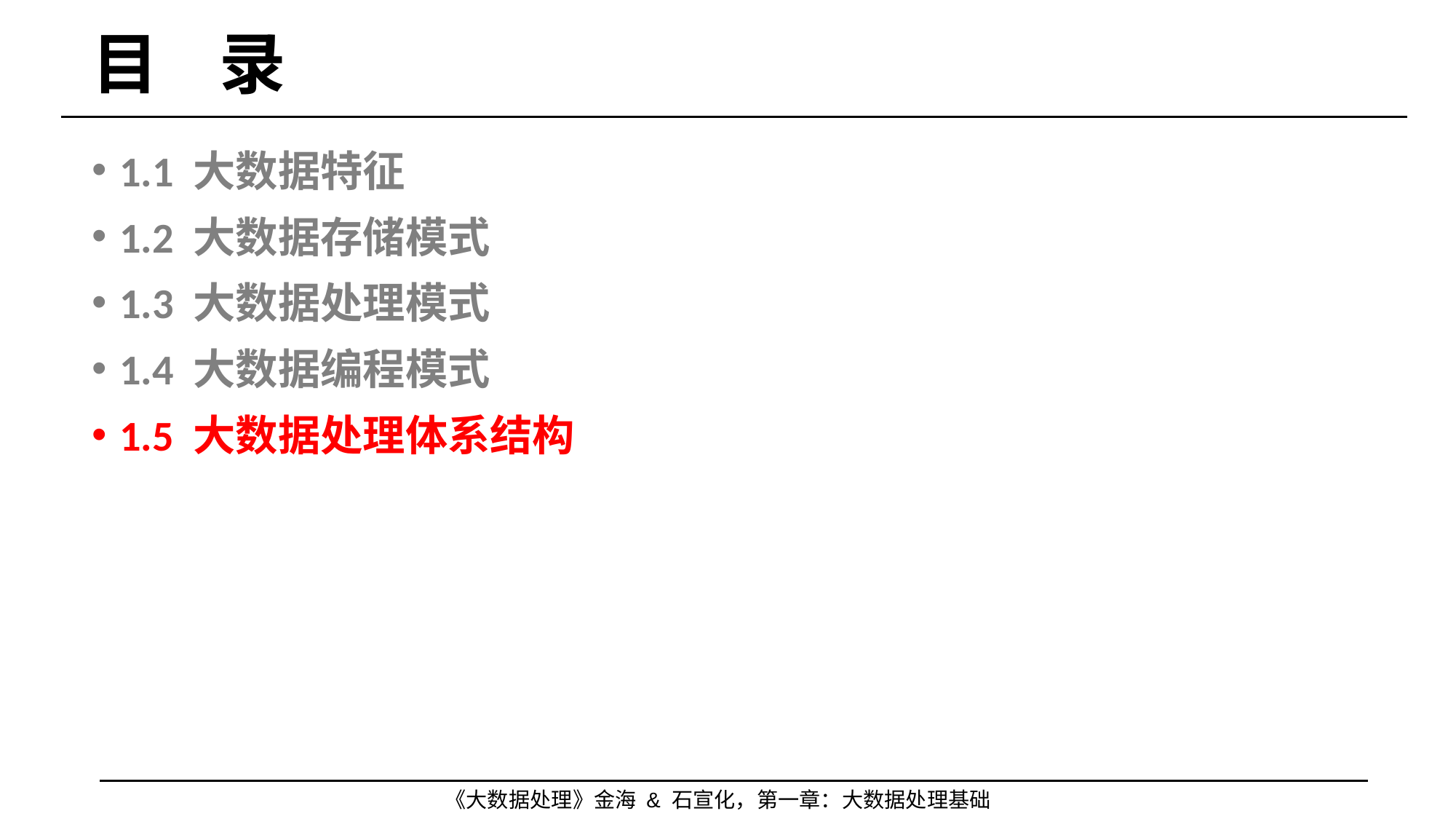

# 目    录
1.1 大数据特征
1.2 大数据存储模式
1.3 大数据处理模式
1.4 大数据编程模式
1.5 大数据处理体系结构